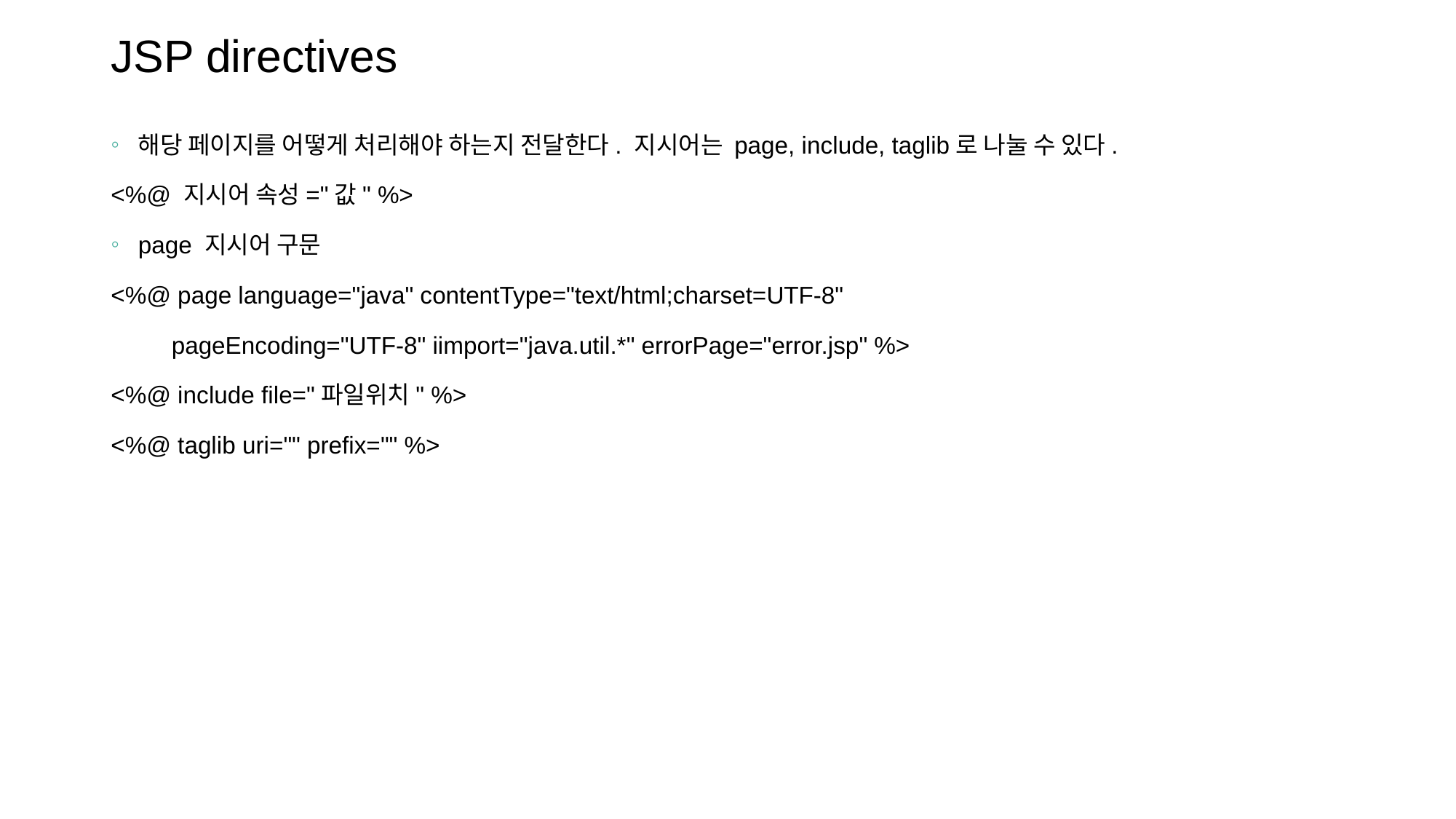

# JSP directives
해당 페이지를 어떻게 처리해야 하는지 전달한다. 지시어는 page, include, taglib로 나눌 수 있다.
<%@ 지시어 속성="값" %>
page 지시어 구문
<%@ page language="java" contentType="text/html;charset=UTF-8"
         pageEncoding="UTF-8" iimport="java.util.*" errorPage="error.jsp" %>
<%@ include file="파일위치" %>
<%@ taglib uri="" prefix="" %>